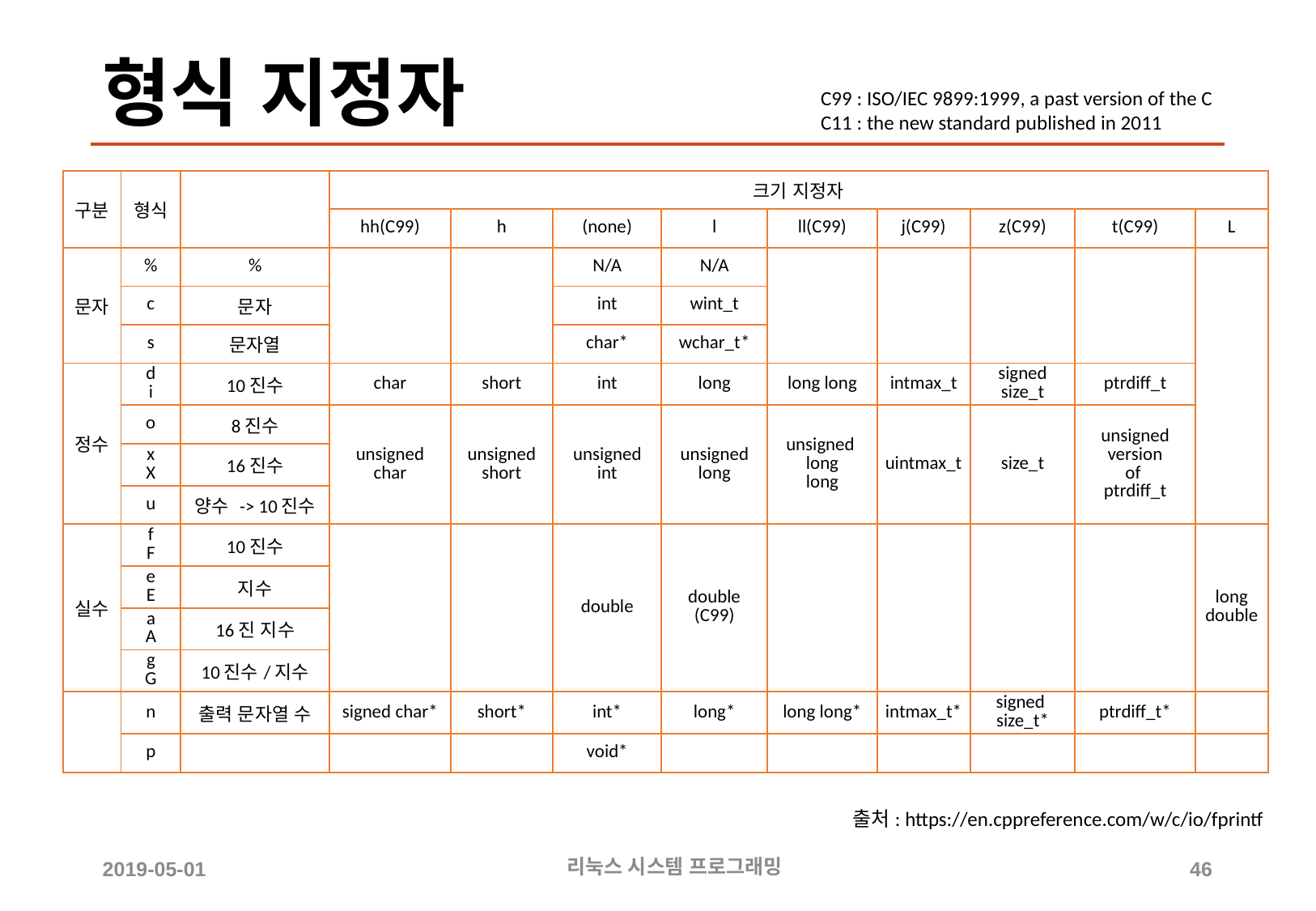

# 형식 지정자
C99 : ISO/IEC 9899:1999, a past version of the C
C11 : the new standard published in 2011
| 구분 | 형식 |  | 크기 지정자 |  |  |  |  |  |  |  |  |
| --- | --- | --- | --- | --- | --- | --- | --- | --- | --- | --- | --- |
|  |  |  | hh(C99) | h | (none) | l | ll(C99) | j(C99) | z(C99) | t(C99) | L |
| 문자 | % | % |  |  | N/A | N/A |  |  |  |  |  |
|  | c | 문자 |  |  | int | wint\_t |  |  |  |  |  |
|  | s | 문자열 |  |  | char\* | wchar\_t\* |  |  |  |  |  |
| 정수 | d i | 10진수 | char | short | int | long | long long | intmax\_t | signed size\_t | ptrdiff\_t |  |
|  | o | 8진수 | unsigned char | unsigned short | unsigned int | unsigned long | unsigned  long long | uintmax\_t | size\_t | unsigned version of  ptrdiff\_t |  |
|  | x X | 16진수 |  |  |  |  |  |  |  |  |  |
|  | u | 양수 -> 10진수 |  |  |  |  |  |  |  |  |  |
| 실수 | f F | 10진수 |  |  | double | double (C99) |  |  |  |  | long double |
|  | e E | 지수 |  |  |  |  |  |  |  |  |  |
|  | a A | 16진 지수 |  |  |  |  |  |  |  |  |  |
|  | g G | 10진수/지수 |  |  |  |  |  |  |  |  |  |
|  | n | 출력 문자열 수 | signed char\* | short\* | int\* | long\* | long long\* | intmax\_t\* | signed  size\_t\* | ptrdiff\_t\* |  |
|  | p |  |  |  | void\* |  |  |  |  |  |  |
출처: https://en.cppreference.com/w/c/io/fprintf
2019-05-01
리눅스 시스템 프로그래밍
46